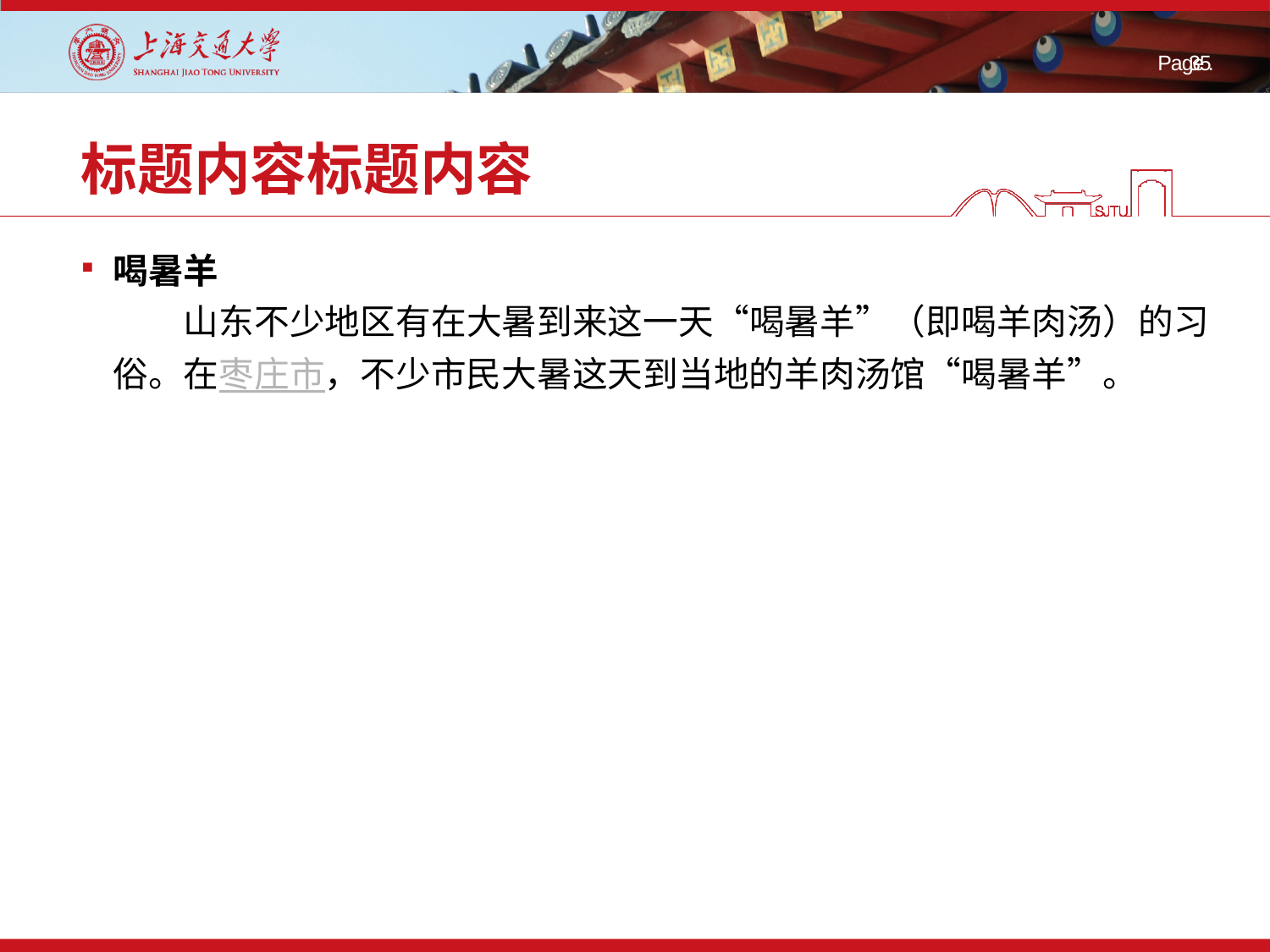

# 标题内容标题内容
喝暑羊
　　山东不少地区有在大暑到来这一天“喝暑羊”（即喝羊肉汤）的习俗。在枣庄市，不少市民大暑这天到当地的羊肉汤馆“喝暑羊”。